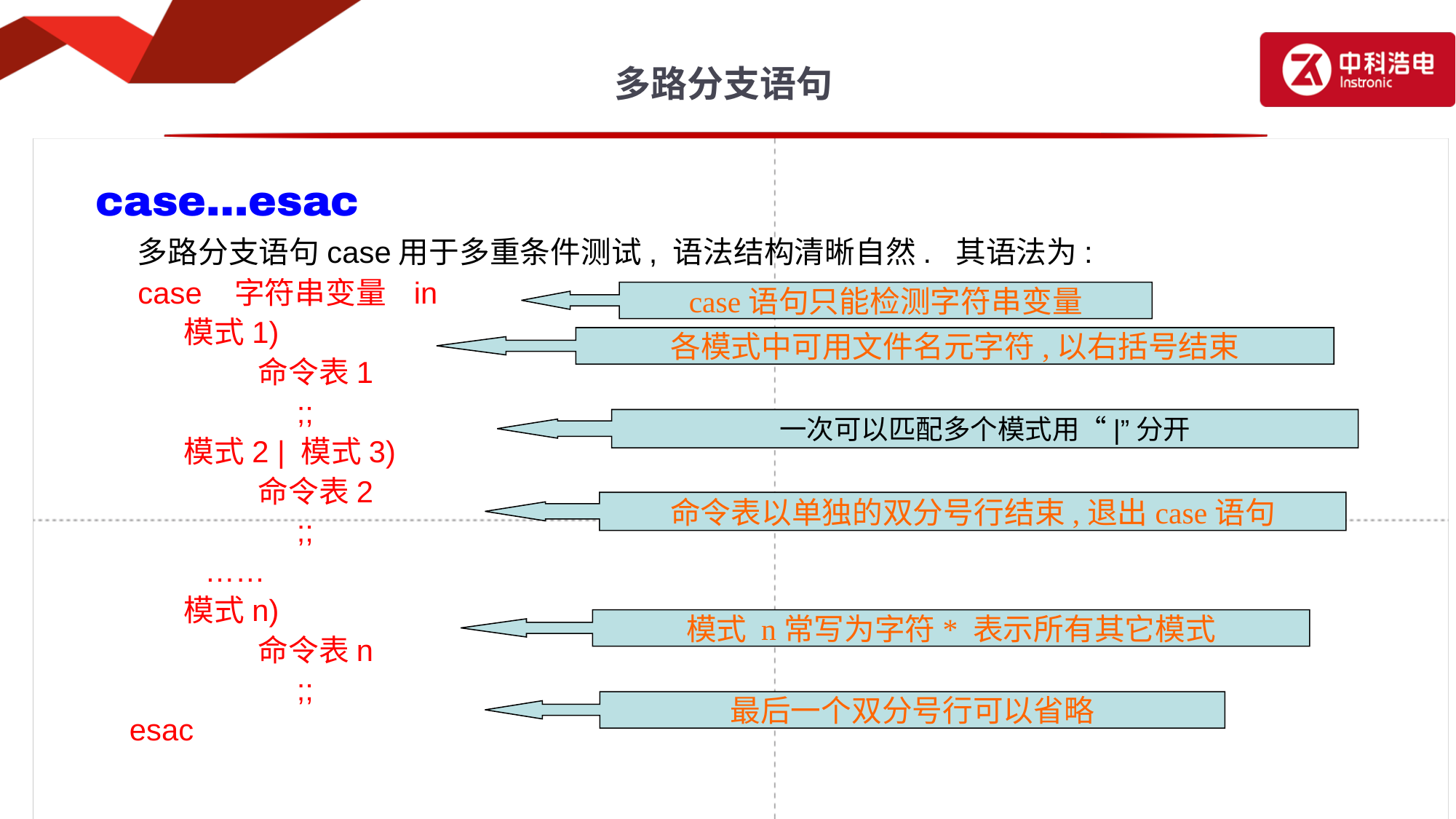

# 多路分支语句
case…esac
    多路分支语句case用于多重条件测试, 语法结构清晰自然.  其语法为:
     case   字符串变量   in
            模式1)
                       命令表1
                        ;;
            模式2 | 模式3)
                       命令表2
                        ;;
             ……
            模式n)
                       命令表n
                        ;;
    esac
case语句只能检测字符串变量
各模式中可用文件名元字符,以右括号结束
一次可以匹配多个模式用“|”分开
命令表以单独的双分号行结束,退出case语句
模式 n常写为字符* 表示所有其它模式
最后一个双分号行可以省略